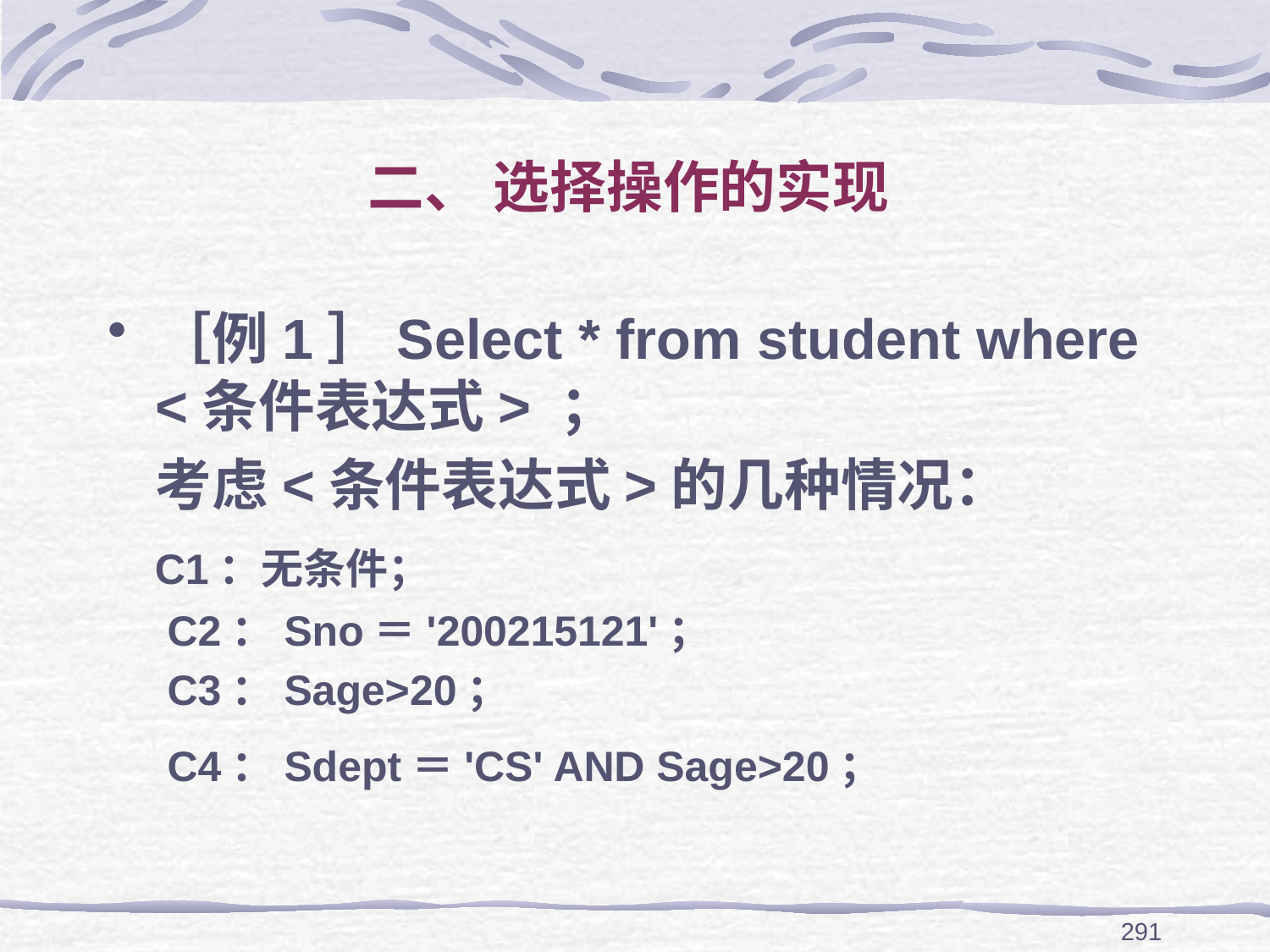

# 二、 选择操作的实现
［例1］Select * from student where <条件表达式> ；
	考虑<条件表达式>的几种情况：
   C1：无条件；
	 C2：Sno＝'200215121'；
	 C3：Sage>20；
	 C4：Sdept＝'CS' AND Sage>20；
291